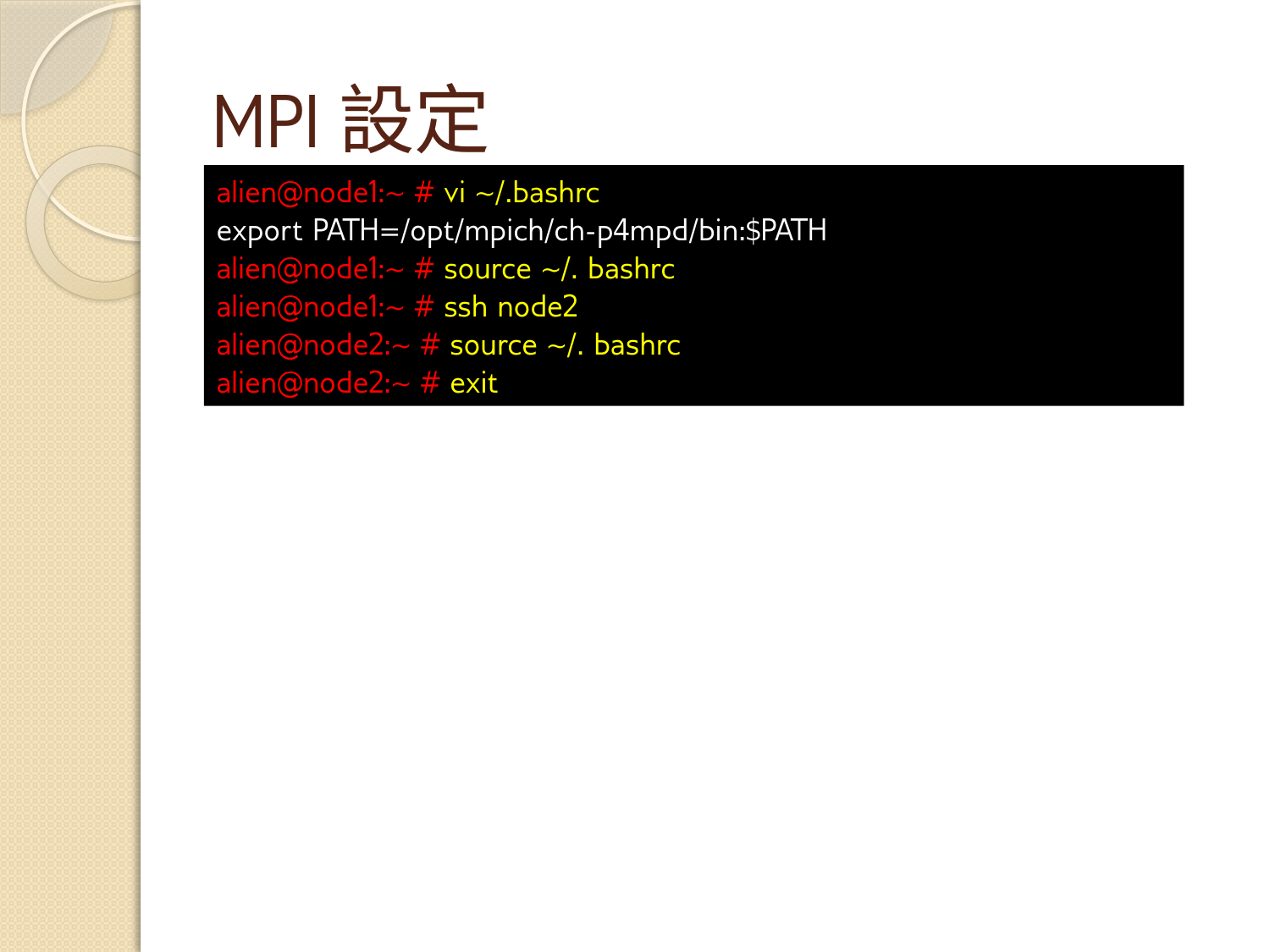

# MPI設定
alien@node1:~ # vi ~/.bashrc
export PATH=/opt/mpich/ch-p4mpd/bin:$PATH
alien@node1:~ # source ~/. bashrc
alien@node1:~ # ssh node2
alien@node2:~ # source ~/. bashrc
alien@node2:~ # exit